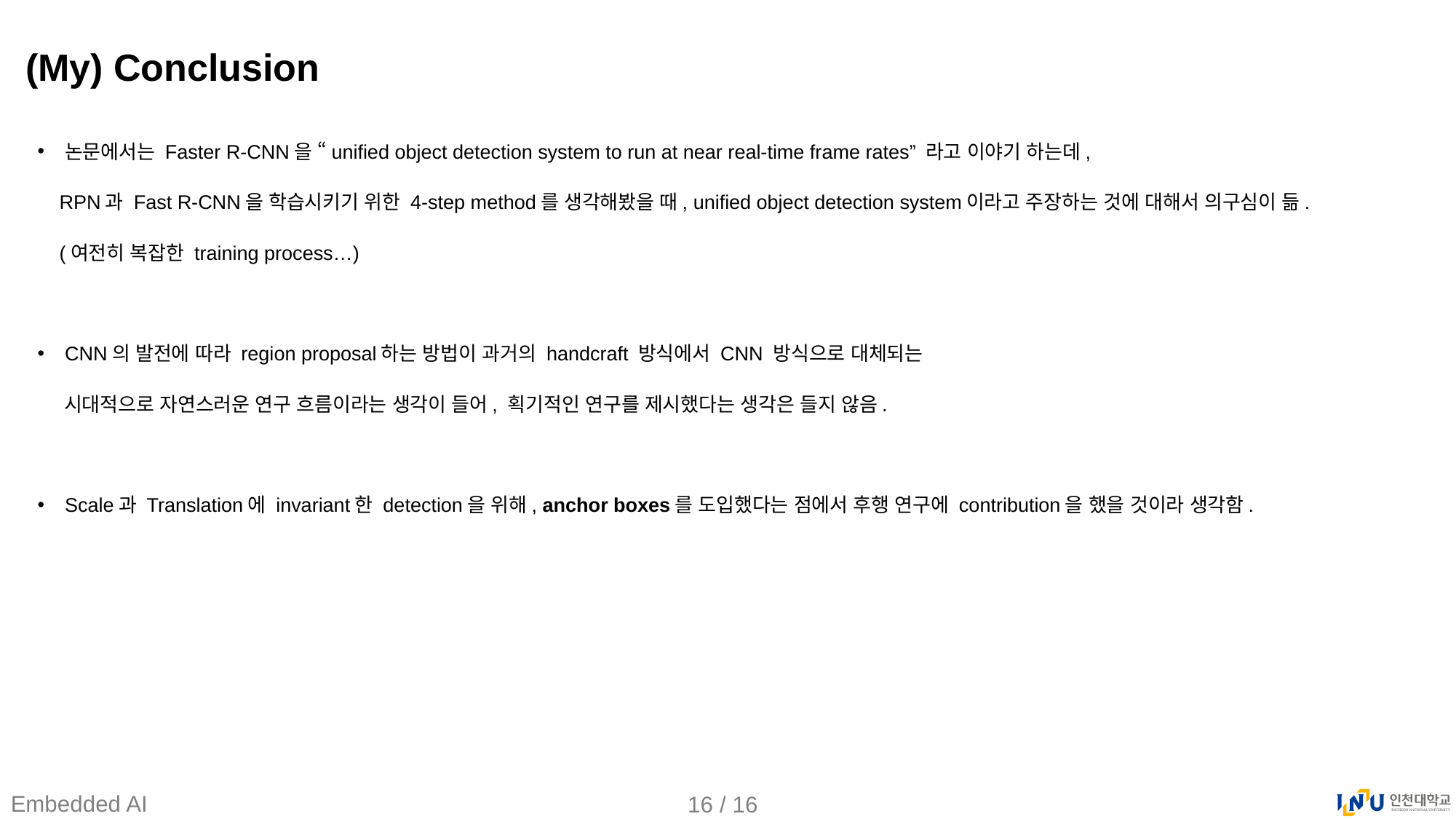

# (My) Conclusion
논문에서는 Faster R-CNN을 “unified object detection system to run at near real-time frame rates” 라고 이야기 하는데,
    RPN과 Fast R-CNN을 학습시키기 위한 4-step method를 생각해봤을 때, unified object detection system이라고 주장하는 것에 대해서 의구심이 듦.
    (여전히 복잡한 training process…)

CNN의 발전에 따라 region proposal하는 방법이 과거의 handcraft 방식에서 CNN 방식으로 대체되는
    시대적으로 자연스러운 연구 흐름이라는 생각이 들어, 획기적인 연구를 제시했다는 생각은 들지 않음.

Scale과 Translation에 invariant한 detection을 위해, anchor boxes를 도입했다는 점에서 후행 연구에 contribution을 했을 것이라 생각함.